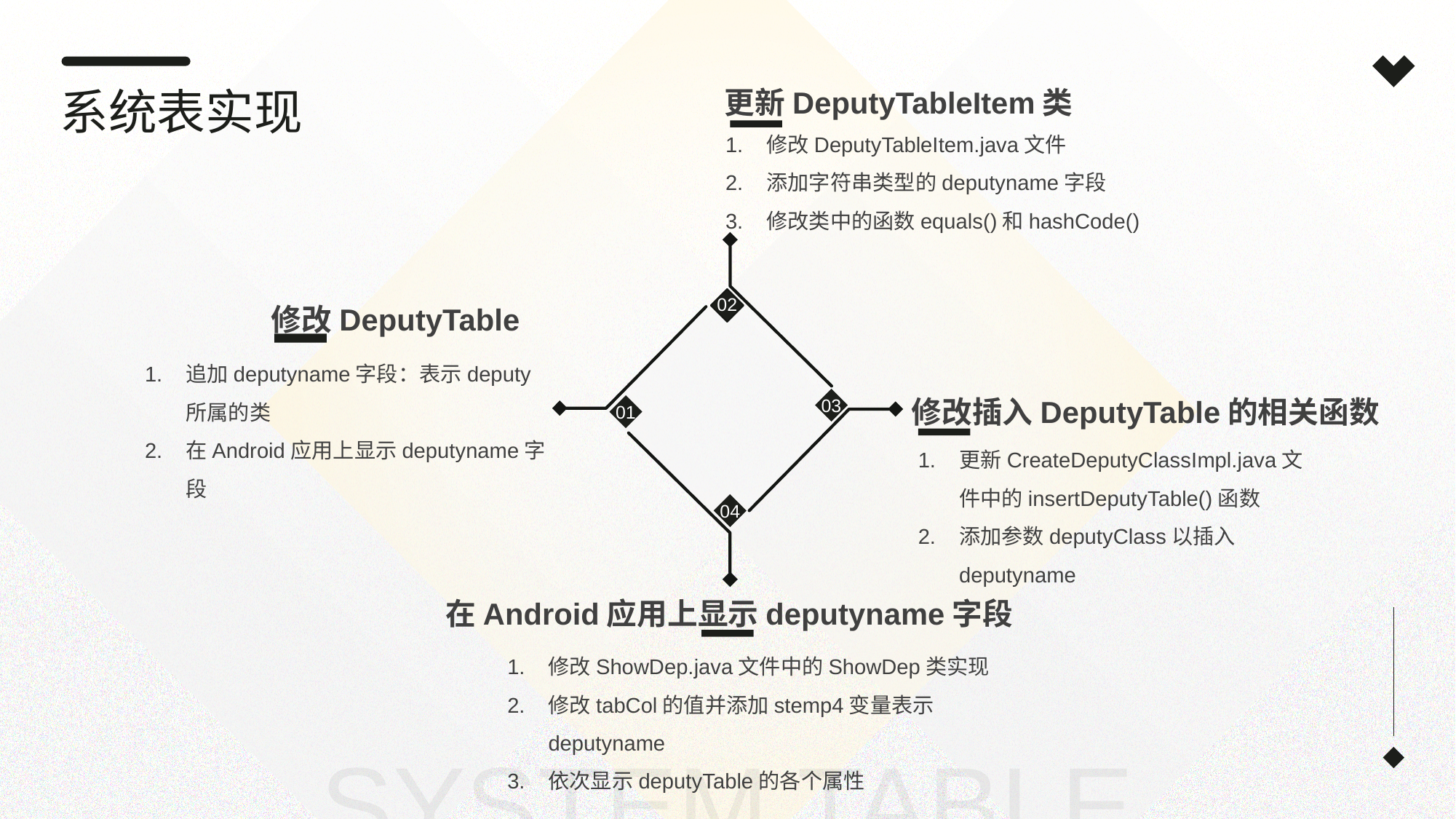

系统表实现
更新DeputyTableItem类
修改DeputyTableItem.java文件
添加字符串类型的deputyname字段
修改类中的函数equals()和hashCode()

02

03

01

04

修改DeputyTable

追加deputyname字段：表示deputy所属的类
在Android应用上显示deputyname字段

修改插入DeputyTable的相关函数
更新CreateDeputyClassImpl.java文件中的insertDeputyTable()函数
添加参数deputyClass以插入deputyname

在Android应用上显示deputyname字段

修改ShowDep.java文件中的ShowDep类实现
修改tabCol的值并添加stemp4变量表示deputyname
依次显示deputyTable的各个属性
SYSTEM TABLE